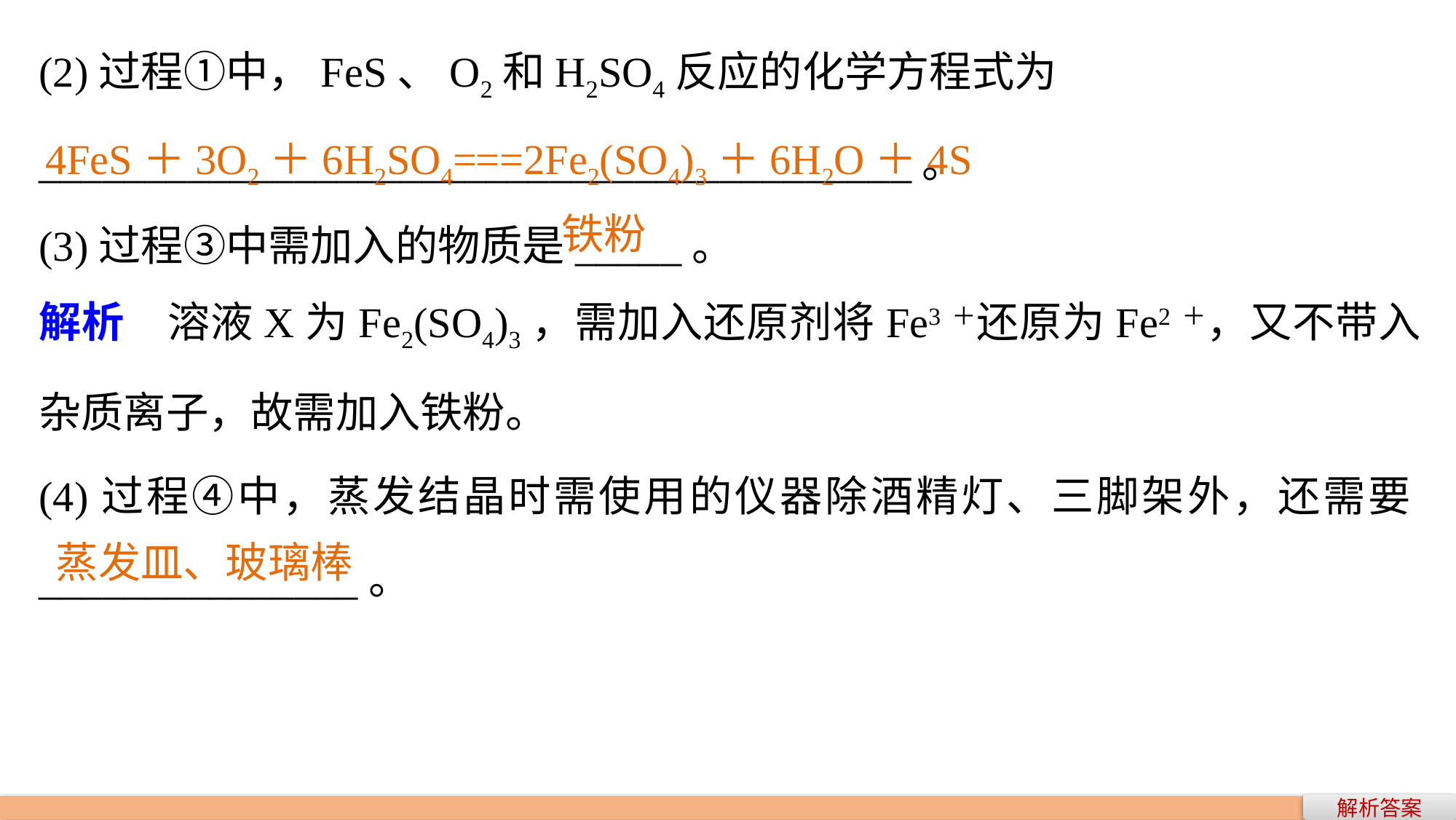

(2)过程①中，FeS、O2和H2SO4反应的化学方程式为_________________________________________。
(3)过程③中需加入的物质是_____。
解析　溶液X为Fe2(SO4)3，需加入还原剂将Fe3＋还原为Fe2＋，又不带入杂质离子，故需加入铁粉。
(4)过程④中，蒸发结晶时需使用的仪器除酒精灯、三脚架外，还需要_______________。
4FeS＋3O2＋6H2SO4===2Fe2(SO4)3＋6H2O＋4S
铁粉
蒸发皿、玻璃棒
解析答案